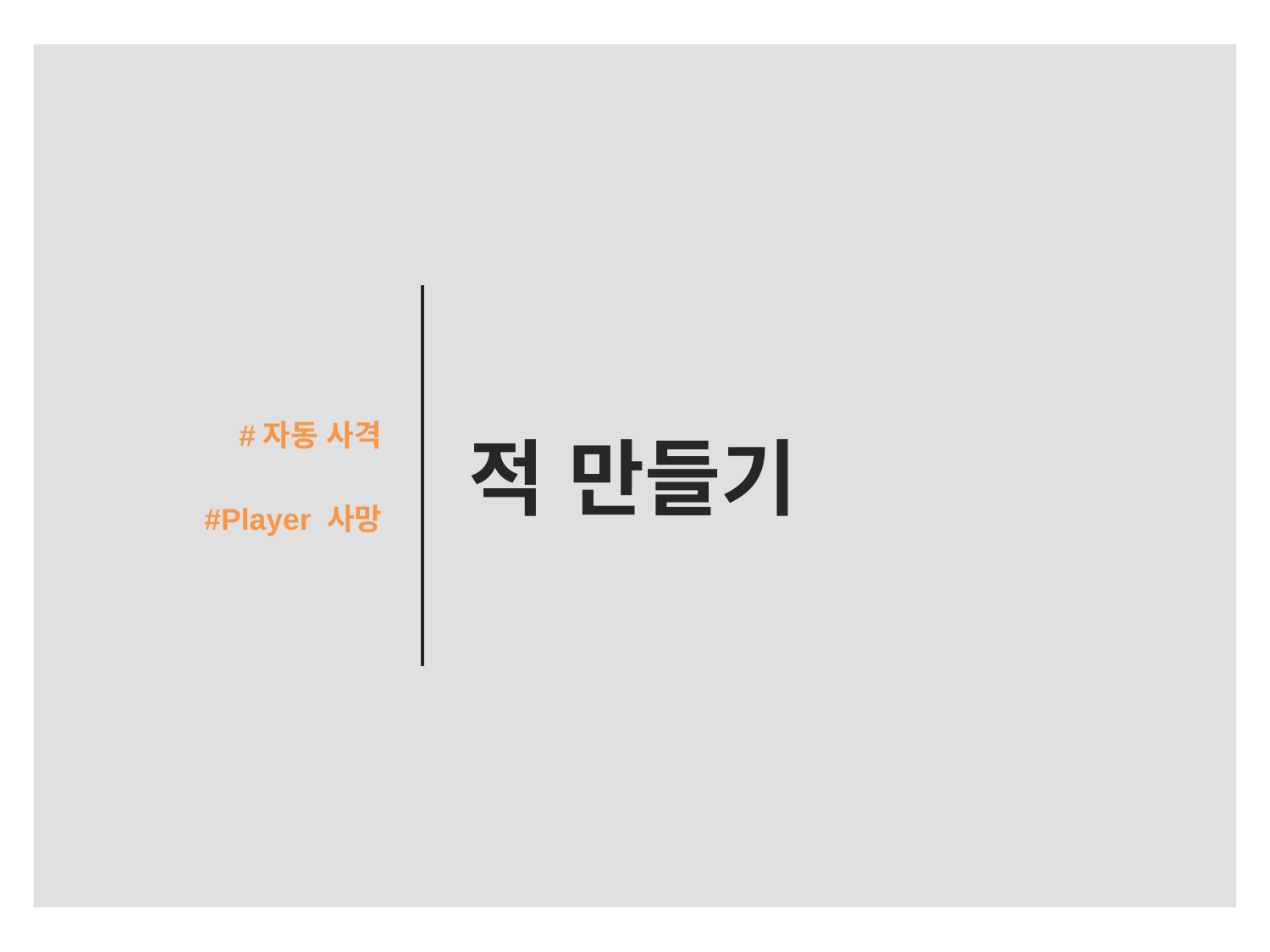

#자동 사격

#Player 사망
# 적 만들기